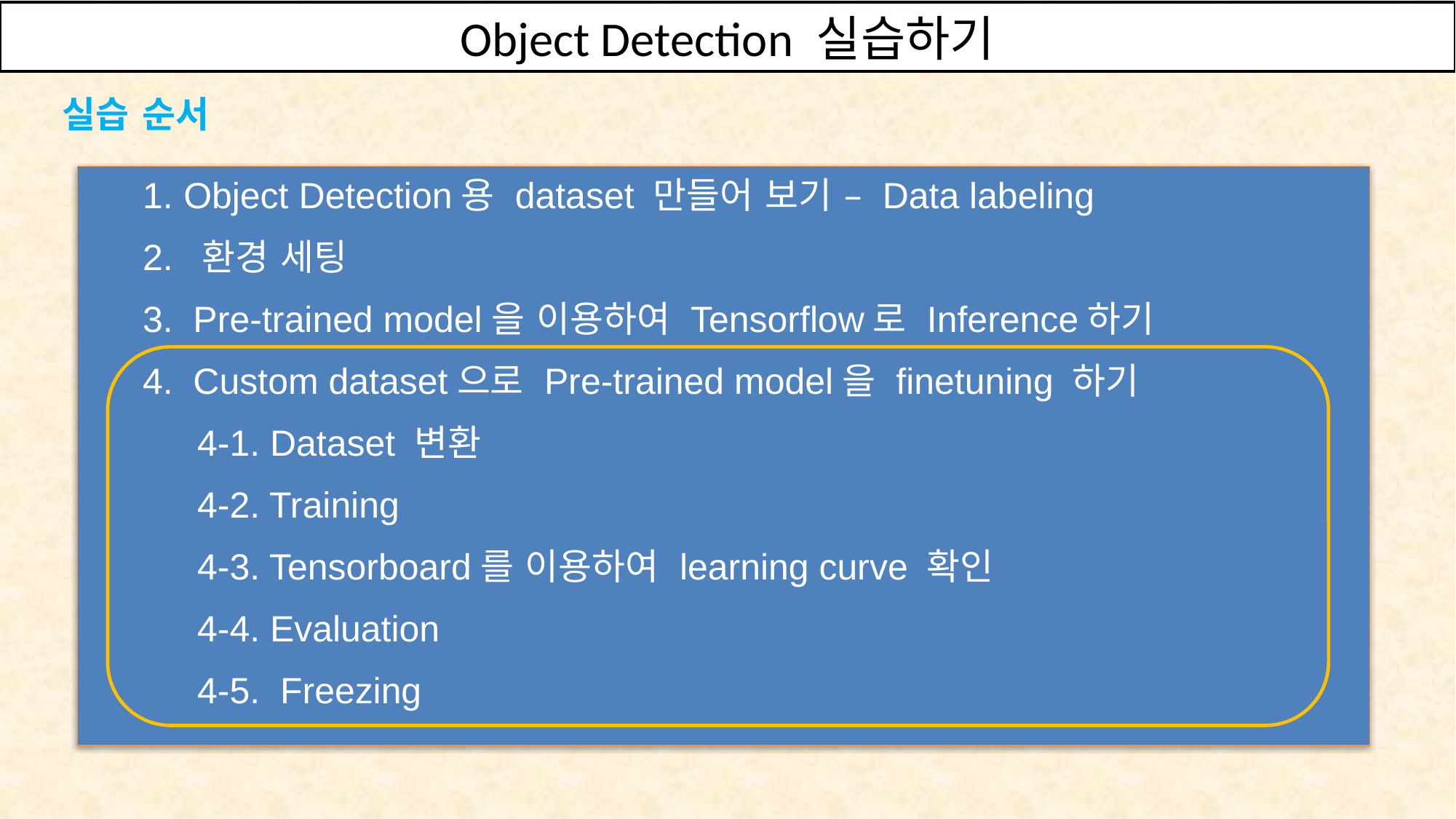

Object Detection 실습하기
실습 순서
Object Detection용 dataset 만들어 보기 – Data labeling
2.  환경 세팅
3.  Pre-trained model을 이용하여 Tensorflow로 Inference하기
4.  Custom dataset으로 Pre-trained model을 finetuning 하기
4-1. Dataset 변환
4-2. Training
4-3. Tensorboard를 이용하여 learning curve 확인
4-4. Evaluation
4-5.  Freezing